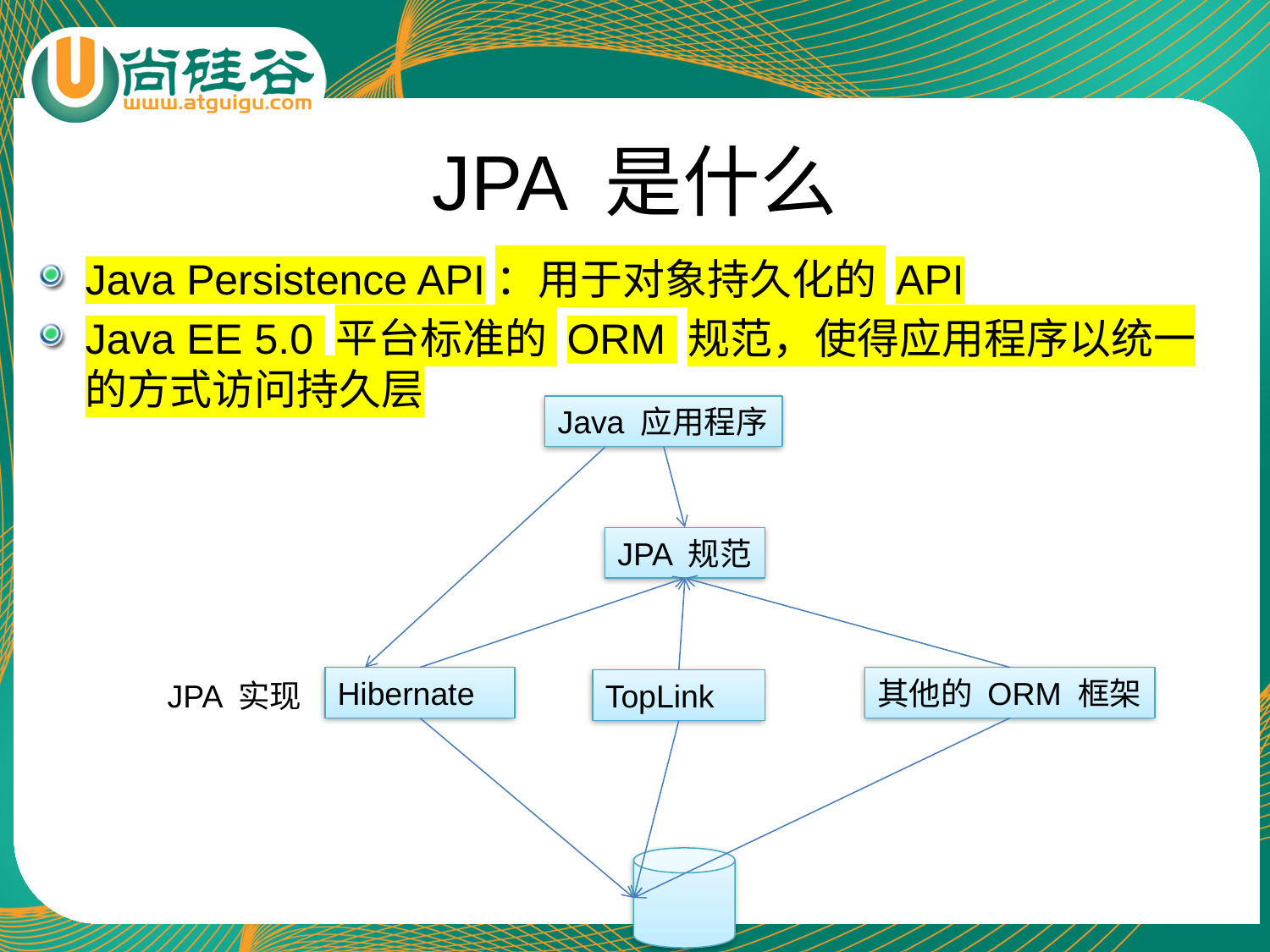

# JPA 是什么
Java Persistence API：用于对象持久化的 API
Java EE 5.0 平台标准的 ORM 规范，使得应用程序以统一的方式访问持久层

Java 应用程序
JPA 规范
Hibernate
其他的 ORM 框架
JPA 实现
TopLink